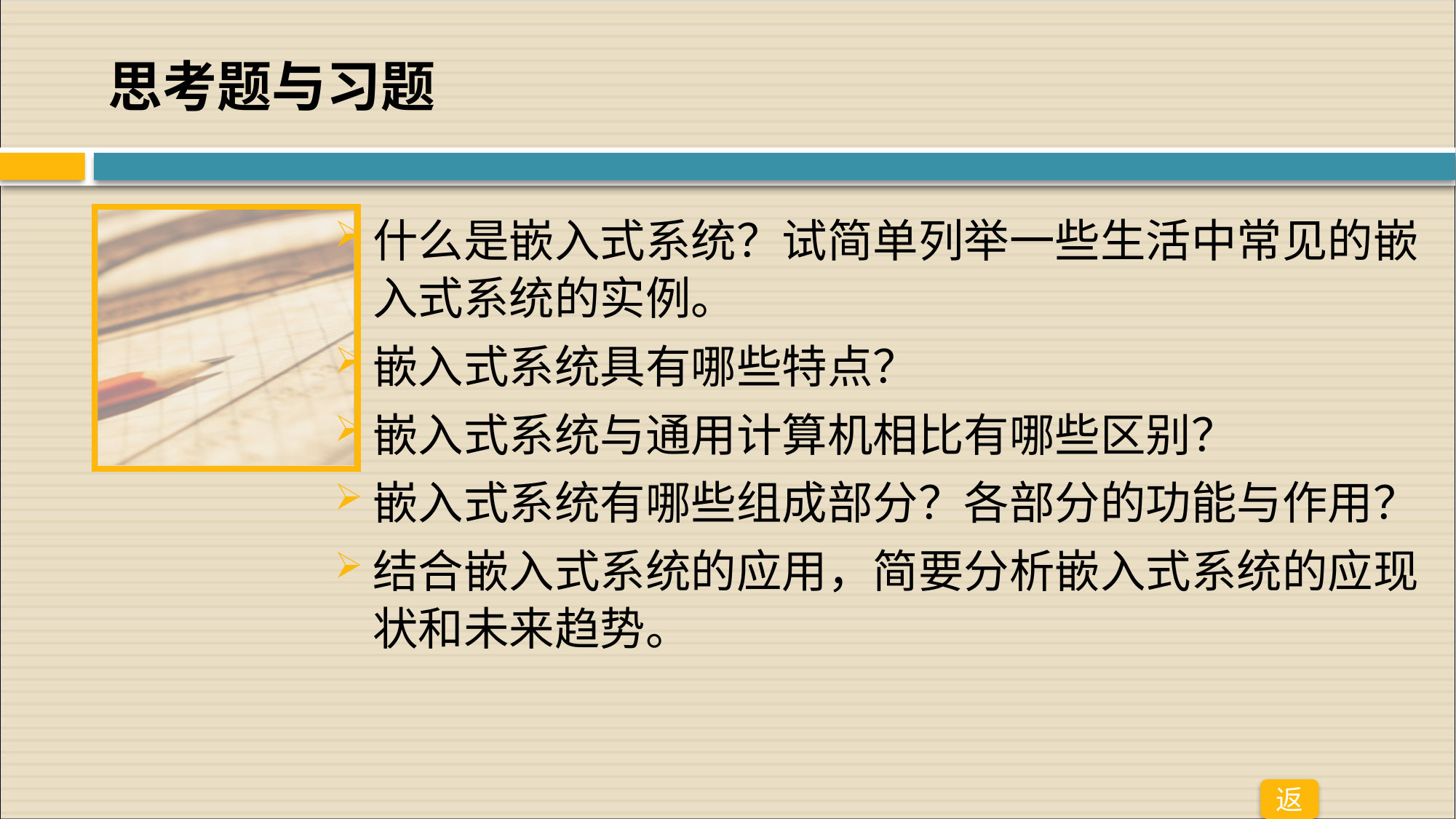

# 思考题与习题
什么是嵌入式系统？试简单列举一些生活中常见的嵌入式系统的实例。
嵌入式系统具有哪些特点？
嵌入式系统与通用计算机相比有哪些区别？
嵌入式系统有哪些组成部分？各部分的功能与作用？
结合嵌入式系统的应用，简要分析嵌入式系统的应现状和未来趋势。

返